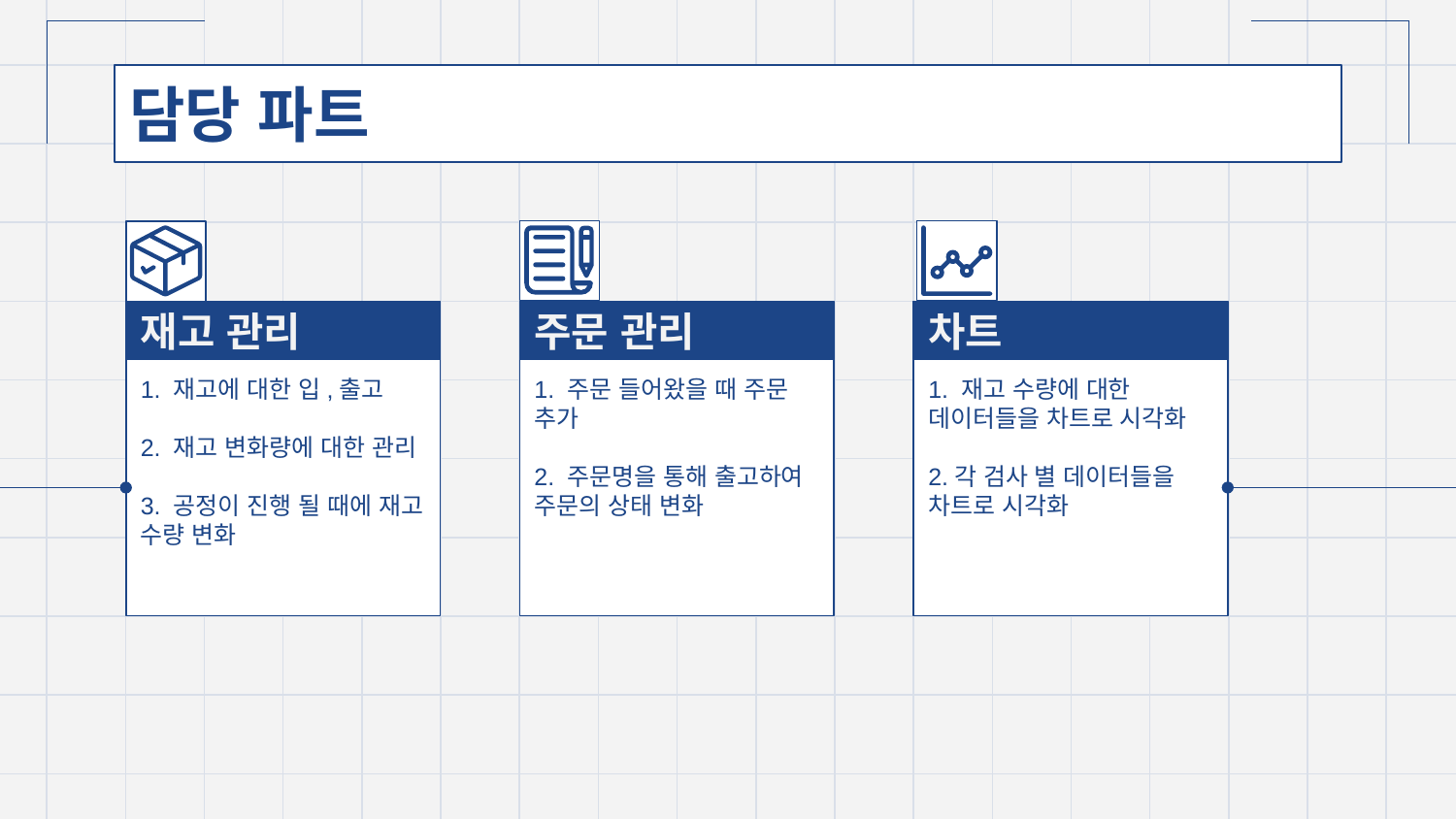

# 담당 파트

재고 관리
주문 관리
차트
1. 재고에 대한 입,출고

2. 재고 변화량에 대한 관리

3. 공정이 진행 될 때에 재고 수량 변화
1. 재고 수량에 대한 데이터들을 차트로 시각화

2.각 검사 별 데이터들을 차트로 시각화
1. 주문 들어왔을 때 주문 추가

2. 주문명을 통해 출고하여 주문의 상태 변화